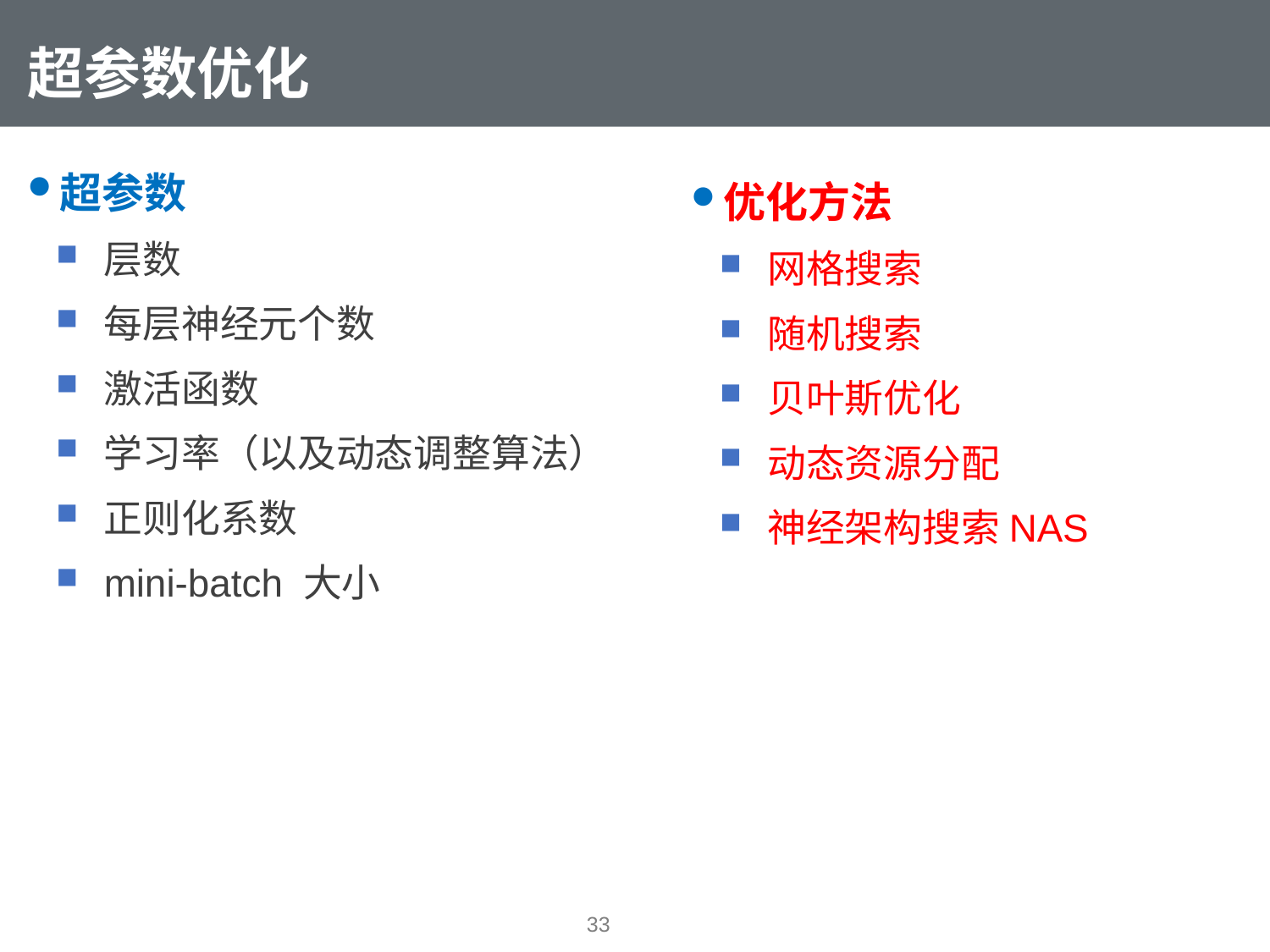

# 超参数优化
超参数
层数
每层神经元个数
激活函数
学习率（以及动态调整算法）
正则化系数
mini-batch 大小
优化方法
网格搜索
随机搜索
贝叶斯优化
动态资源分配
神经架构搜索NAS